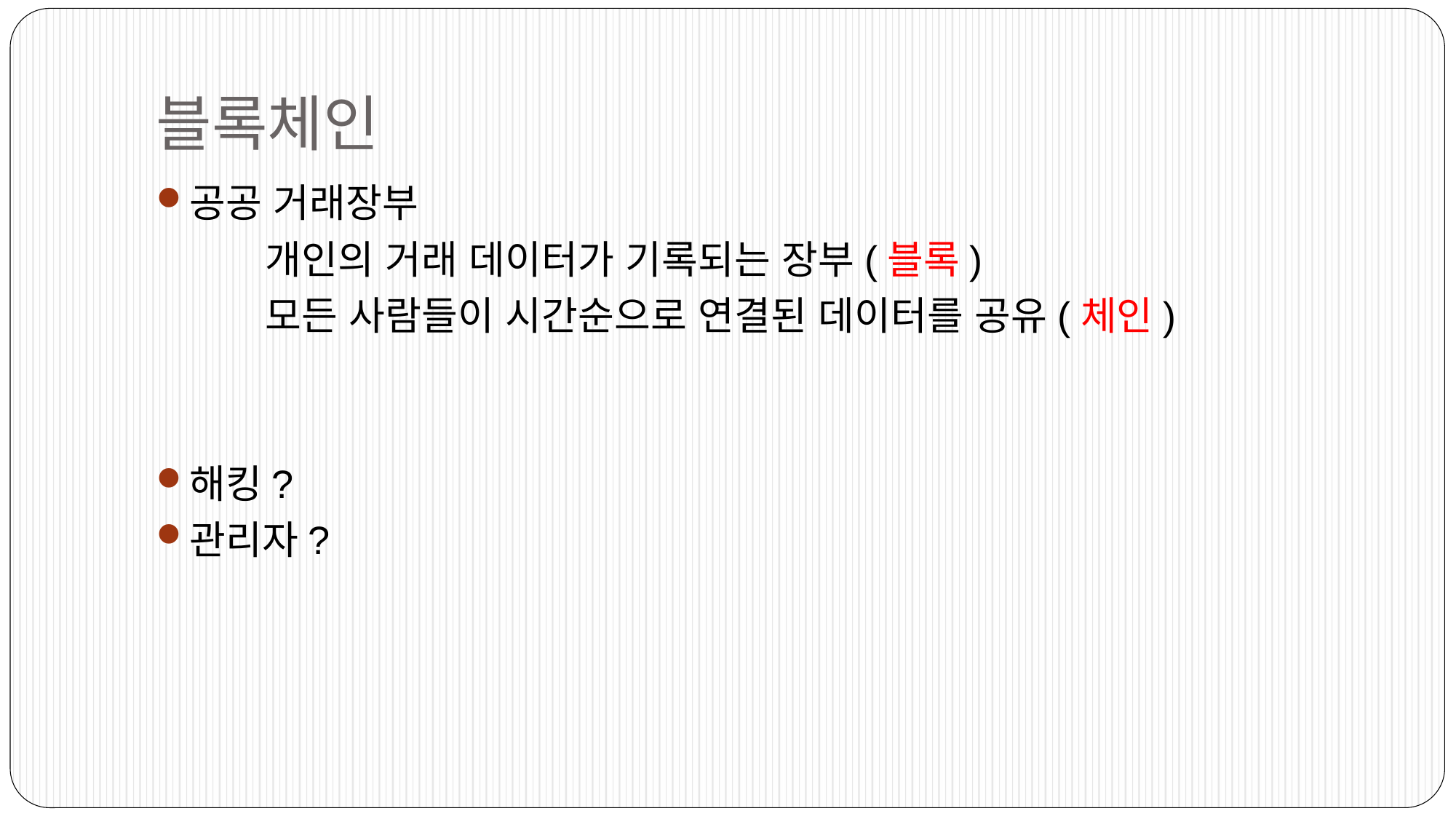

# 블록체인
공공 거래장부
	개인의 거래 데이터가 기록되는 장부(블록)
	모든 사람들이 시간순으로 연결된 데이터를 공유(체인)

해킹?
관리자?